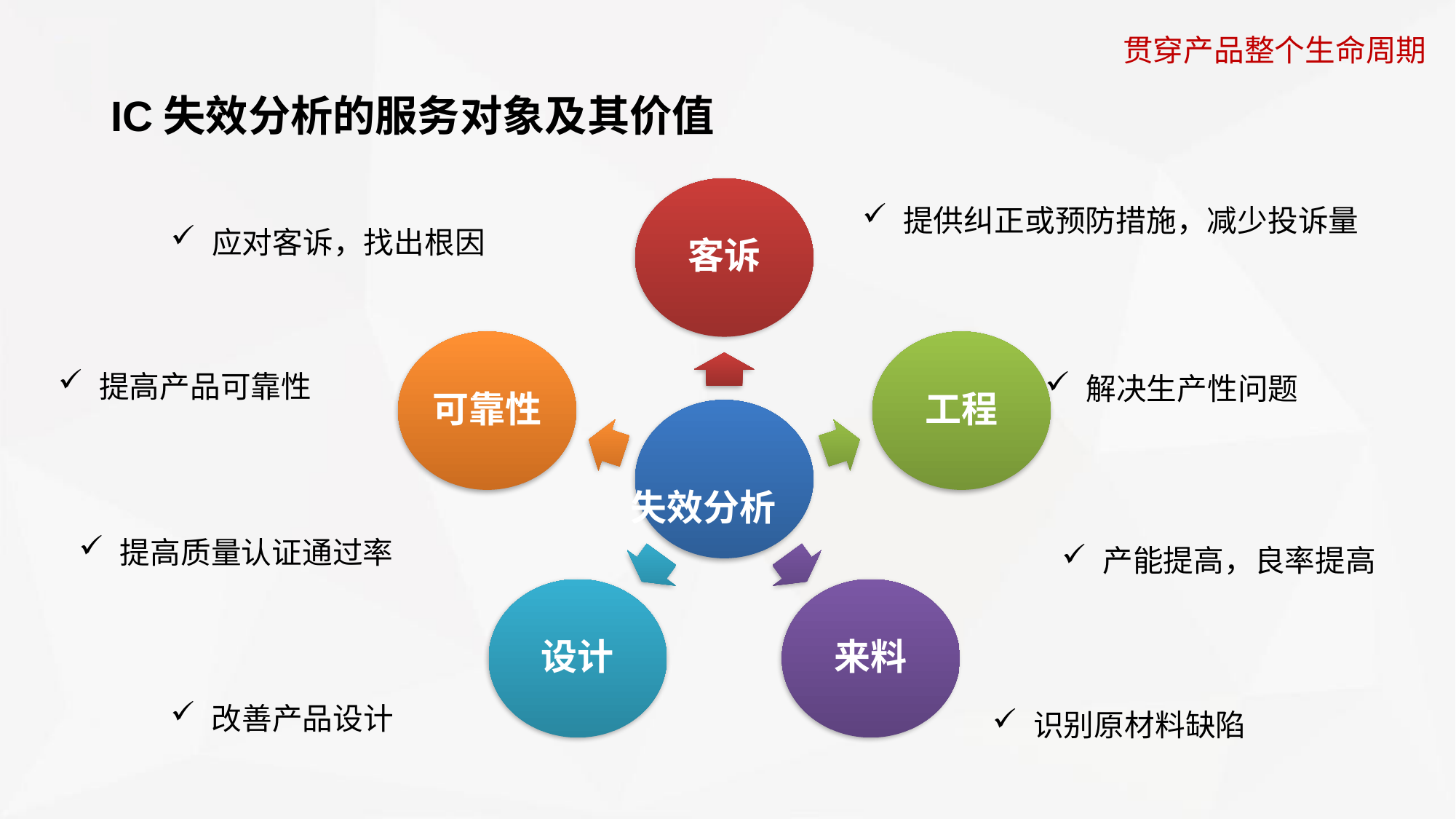

贯穿产品整个生命周期
IC失效分析的服务对象及其价值

客诉

工程

来料

设计

可靠性
失效分析
提供纠正或预防措施，减少投诉量
应对客诉，找出根因
提高产品可靠性
解决生产性问题
提高质量认证通过率
产能提高，良率提高
改善产品设计
识别原材料缺陷